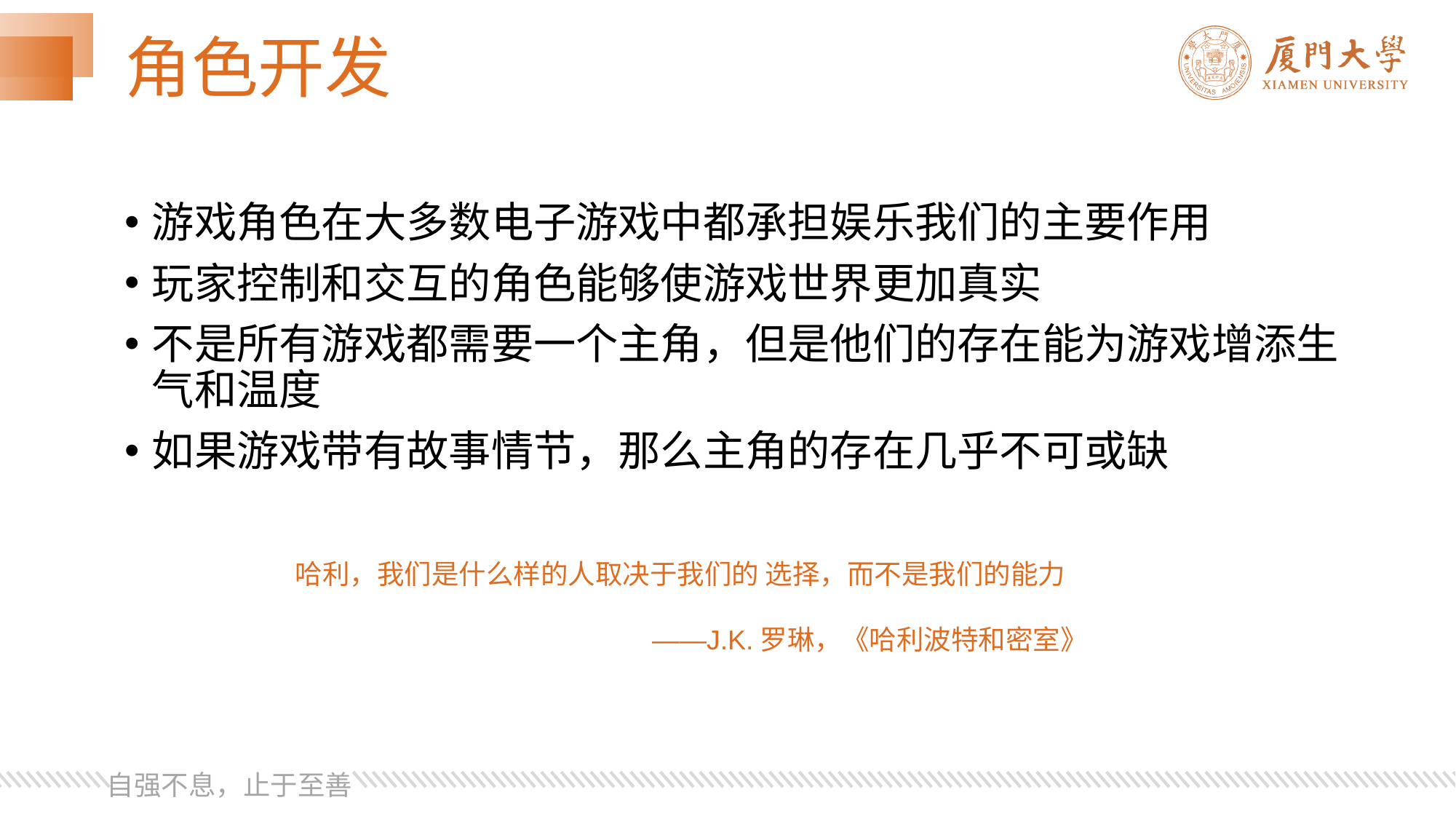

# 角色开发
游戏角色在大多数电子游戏中都承担娱乐我们的主要作用
玩家控制和交互的角色能够使游戏世界更加真实
不是所有游戏都需要一个主角，但是他们的存在能为游戏增添生气和温度
如果游戏带有故事情节，那么主角的存在几乎不可或缺

哈利，我们是什么样的人取决于我们的 选择，而不是我们的能力

 ——J.K.罗琳，《哈利波特和密室》